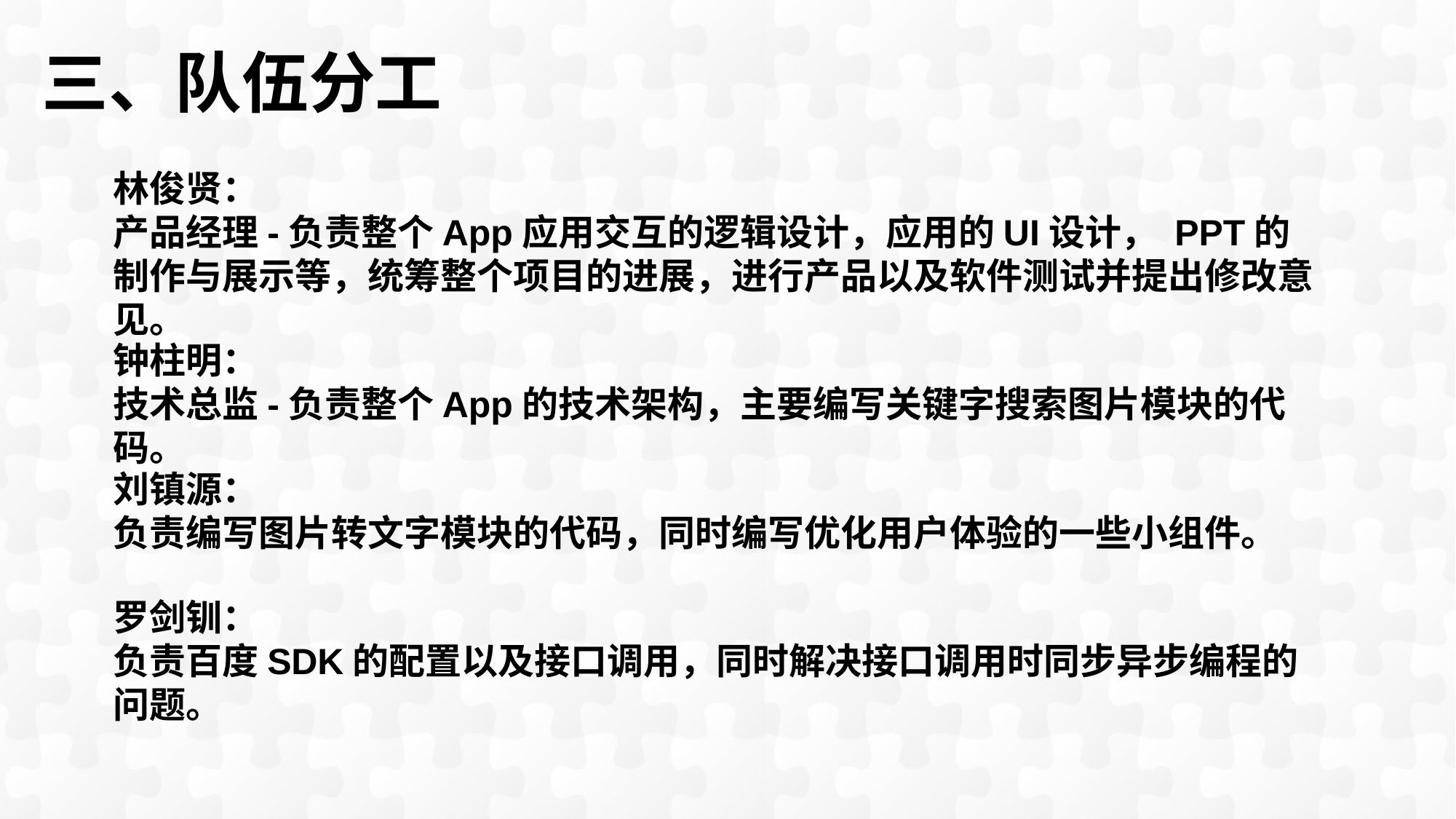

三、队伍分工
林俊贤：
产品经理-负责整个App应用交互的逻辑设计，应用的UI设计， PPT的制作与展示等，统筹整个项目的进展，进行产品以及软件测试并提出修改意见。
钟柱明：
技术总监-负责整个App的技术架构，主要编写关键字搜索图片模块的代码。
刘镇源：
负责编写图片转文字模块的代码，同时编写优化用户体验的一些小组件。
罗剑钏：
负责百度SDK的配置以及接口调用，同时解决接口调用时同步异步编程的问题。